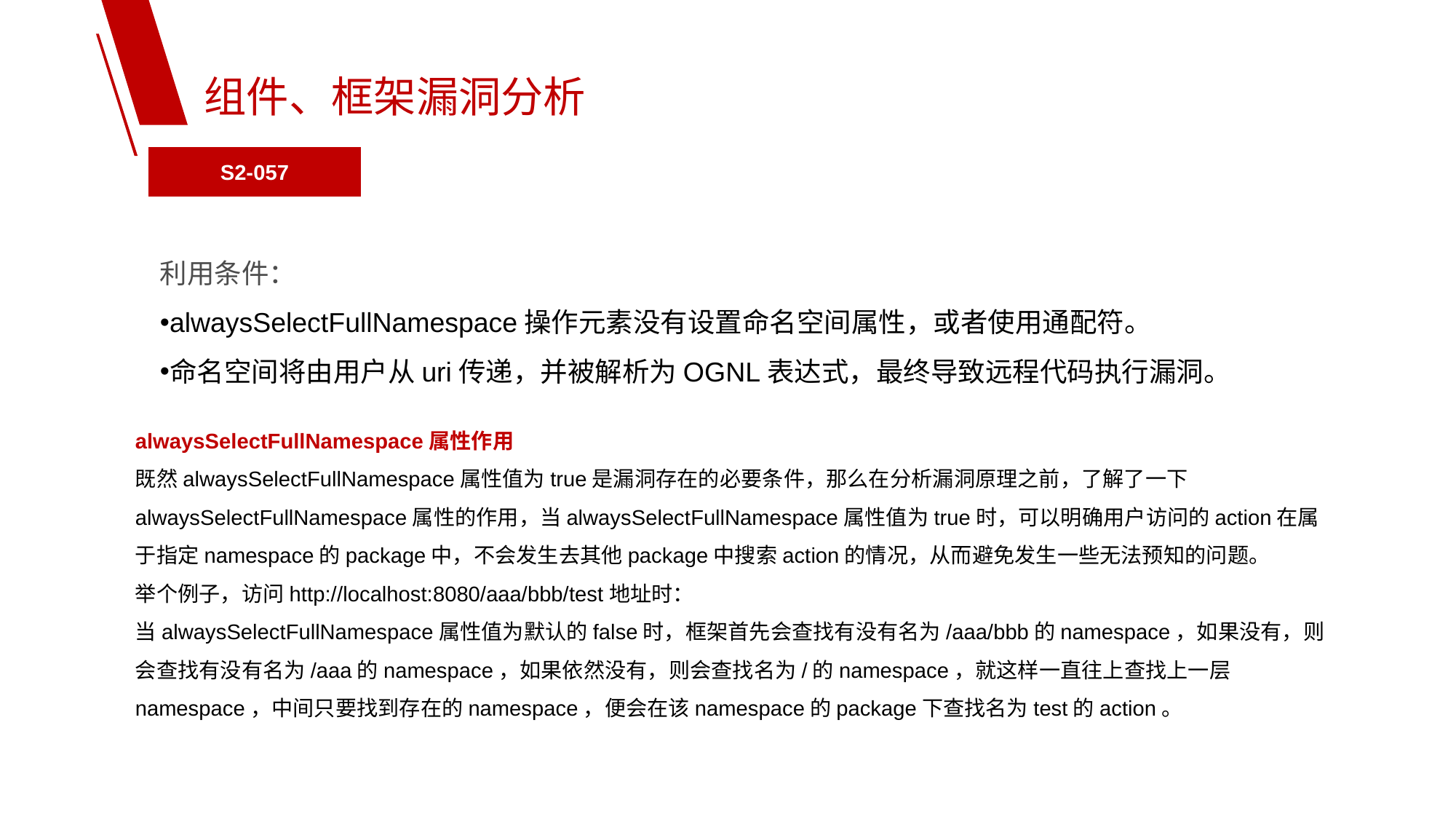

组件、框架漏洞分析
S2-057
利用条件：
alwaysSelectFullNamespace操作元素没有设置命名空间属性，或者使用通配符。
命名空间将由用户从uri传递，并被解析为OGNL表达式，最终导致远程代码执行漏洞。
alwaysSelectFullNamespace属性作用
既然alwaysSelectFullNamespace属性值为true是漏洞存在的必要条件，那么在分析漏洞原理之前，了解了一下alwaysSelectFullNamespace属性的作用，当alwaysSelectFullNamespace属性值为true时，可以明确用户访问的action在属于指定namespace的package中，不会发生去其他package中搜索action的情况，从而避免发生一些无法预知的问题。
举个例子，访问http://localhost:8080/aaa/bbb/test地址时：
当alwaysSelectFullNamespace属性值为默认的false时，框架首先会查找有没有名为/aaa/bbb的namespace，如果没有，则会查找有没有名为/aaa的namespace，如果依然没有，则会查找名为/的namespace，就这样一直往上查找上一层namespace，中间只要找到存在的namespace，便会在该namespace的package下查找名为test的action。